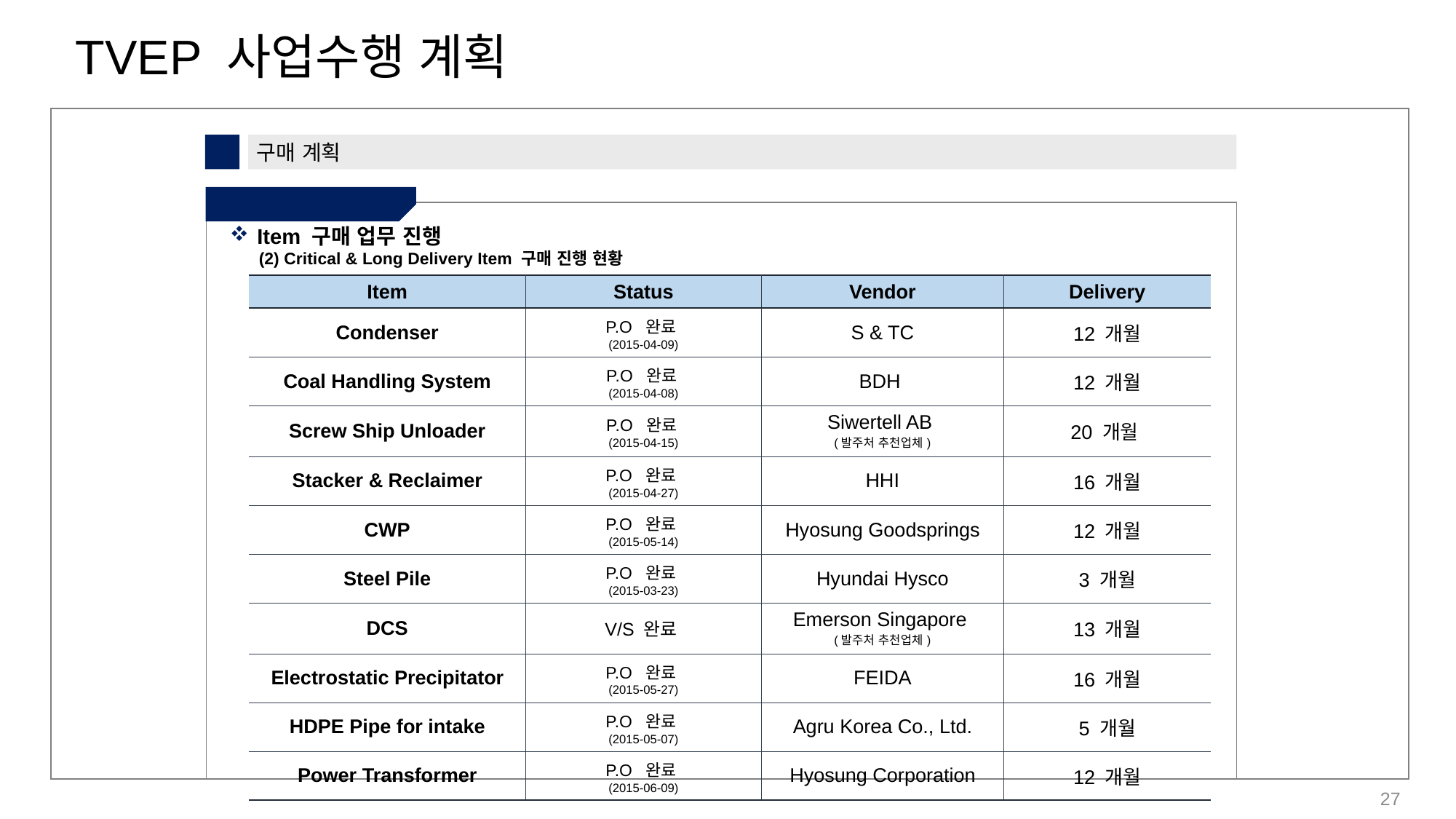

5
구매 계획
① 자재 구매 계획

Item 구매 업무 진행
  (2) Critical & Long Delivery Item 구매 진행 현황
| Item | Status | Vendor | Delivery |
| --- | --- | --- | --- |
| Condenser | P.O 완료 (2015-04-09) | S & TC | 12 개월 |
| Coal Handling System | P.O 완료 (2015-04-08) | BDH | 12 개월 |
| Screw Ship Unloader | P.O 완료 (2015-04-15) | Siwertell AB (발주처 추천업체) | 20 개월 |
| Stacker & Reclaimer | P.O 완료 (2015-04-27) | HHI | 16 개월 |
| CWP | P.O 완료 (2015-05-14) | Hyosung Goodsprings | 12 개월 |
| Steel Pile | P.O 완료 (2015-03-23) | Hyundai Hysco | 3 개월 |
| DCS | V/S 완료 | Emerson Singapore (발주처 추천업체) | 13 개월 |
| Electrostatic Precipitator | P.O 완료 (2015-05-27) | FEIDA | 16 개월 |
| HDPE Pipe for intake | P.O 완료 (2015-05-07) | Agru Korea Co., Ltd. | 5 개월 |
| Power Transformer | P.O 완료 (2015-06-09) | Hyosung Corporation | 12 개월 |
27